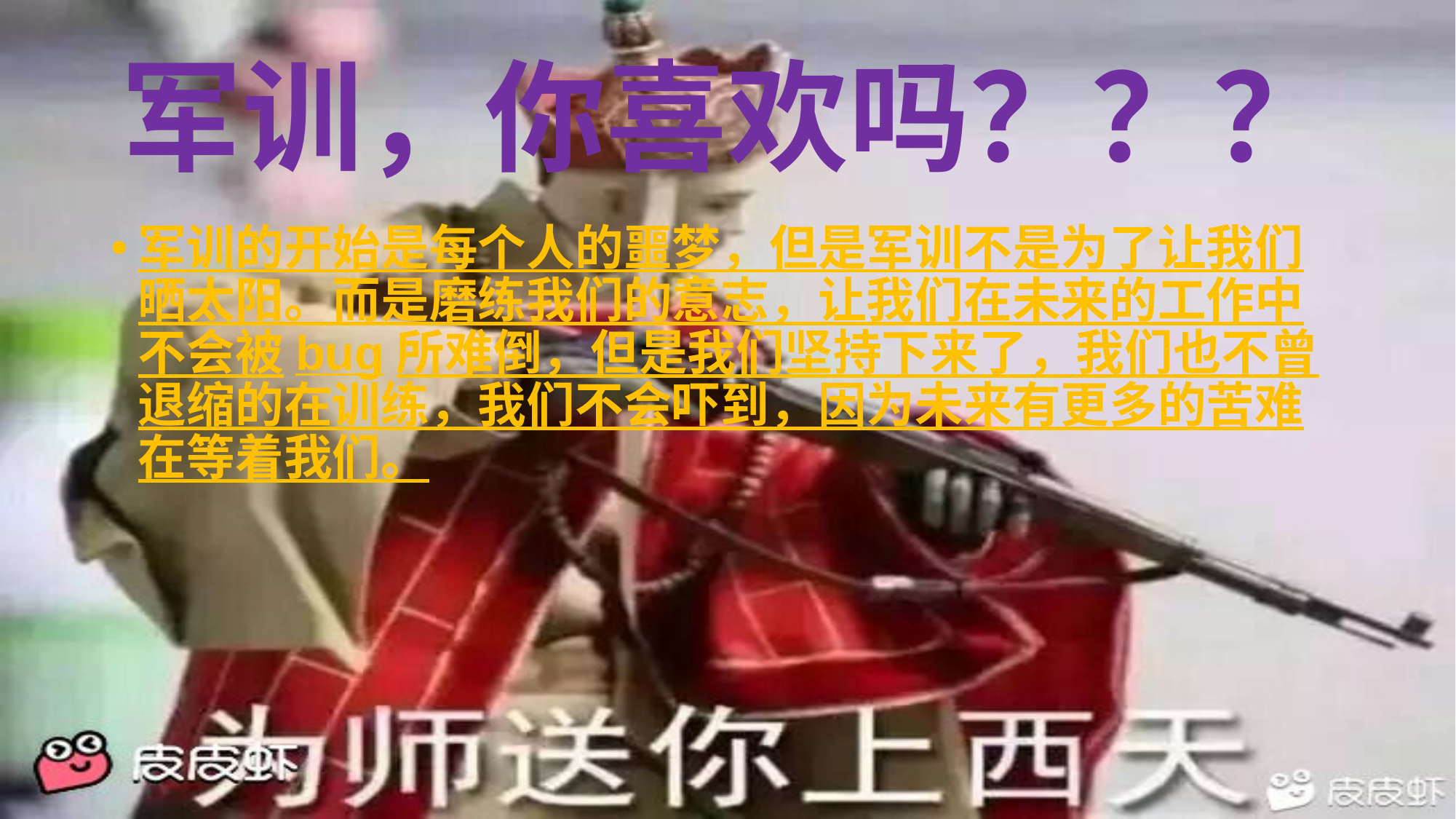

# 军训，你喜欢吗？？？
军训的开始是每个人的噩梦，但是军训不是为了让我们晒太阳。而是磨练我们的意志，让我们在未来的工作中不会被bug所难倒，但是我们坚持下来了，我们也不曾退缩的在训练，我们不会吓到，因为未来有更多的苦难在等着我们。